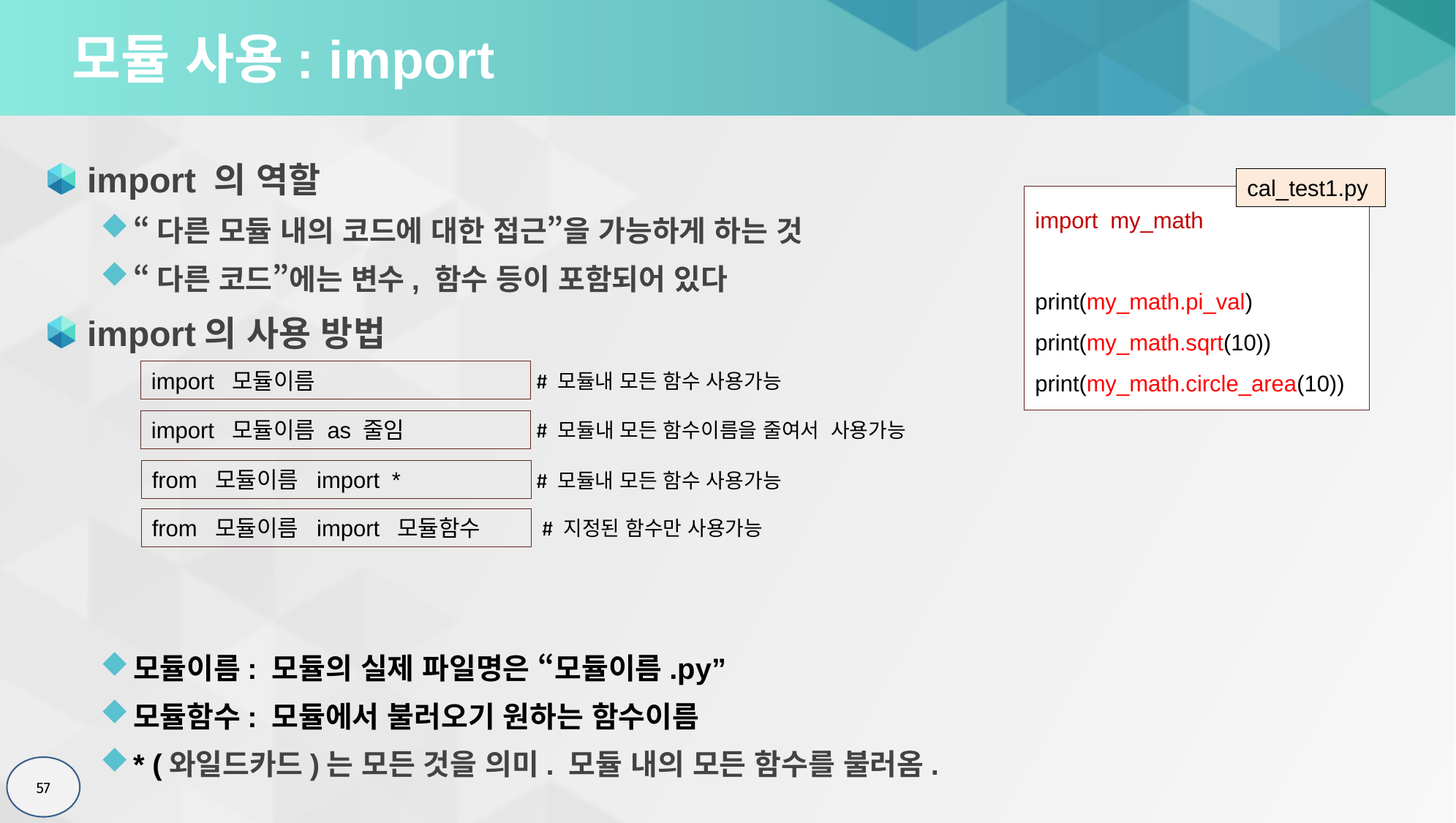

# 모듈 사용: import
import 의 역할
“다른 모듈 내의 코드에 대한 접근”을 가능하게 하는 것
“다른 코드”에는 변수, 함수 등이 포함되어 있다
import의 사용 방법

모듈이름: 모듈의 실제 파일명은 “모듈이름.py”
모듈함수: 모듈에서 불러오기 원하는 함수이름
* (와일드카드)는 모든 것을 의미. 모듈 내의 모든 함수를 불러옴.
cal_test1.py
import  my_math

print(my_math.pi_val)
print(my_math.sqrt(10))
print(my_math.circle_area(10))

import  모듈이름
# 모듈내 모든 함수 사용가능
import  모듈이름 as 줄임
# 모듈내 모든 함수이름을 줄여서  사용가능
from  모듈이름  import  *
# 모듈내 모든 함수 사용가능
from  모듈이름  import  모듈함수
# 지정된 함수만 사용가능